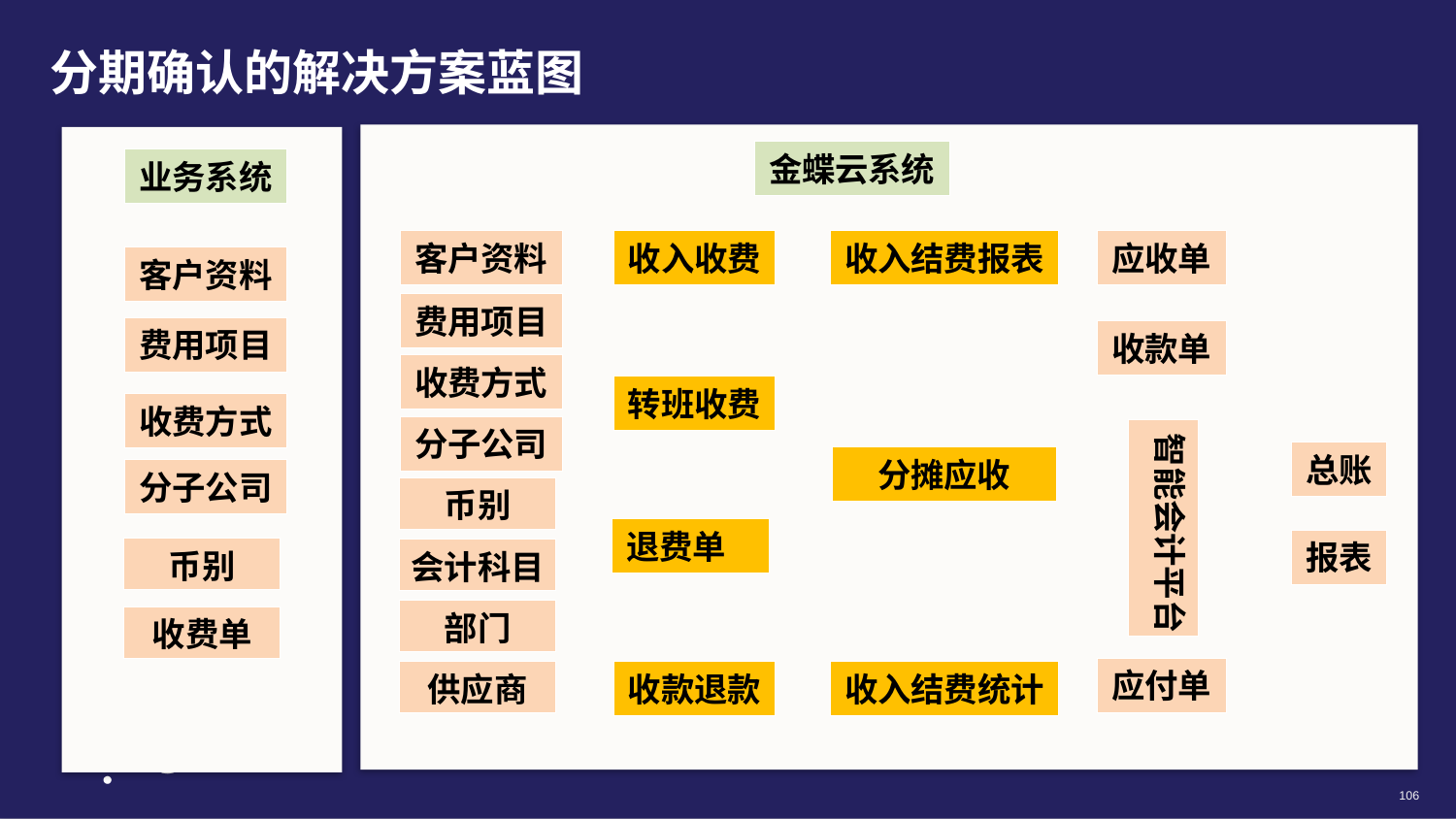

# 分期确认的解决方案蓝图

金蝶云系统
业务系统
客户资料
收入收费
收入结费报表
应收单
客户资料
费用项目
费用项目
收款单
收费方式
转班收费
收费方式
分子公司
智能会计平台
总账
分摊应收
分子公司
币别
退费单
报表
币别
会计科目
部门
收费单
应付单
收入结费统计
供应商
收款退款